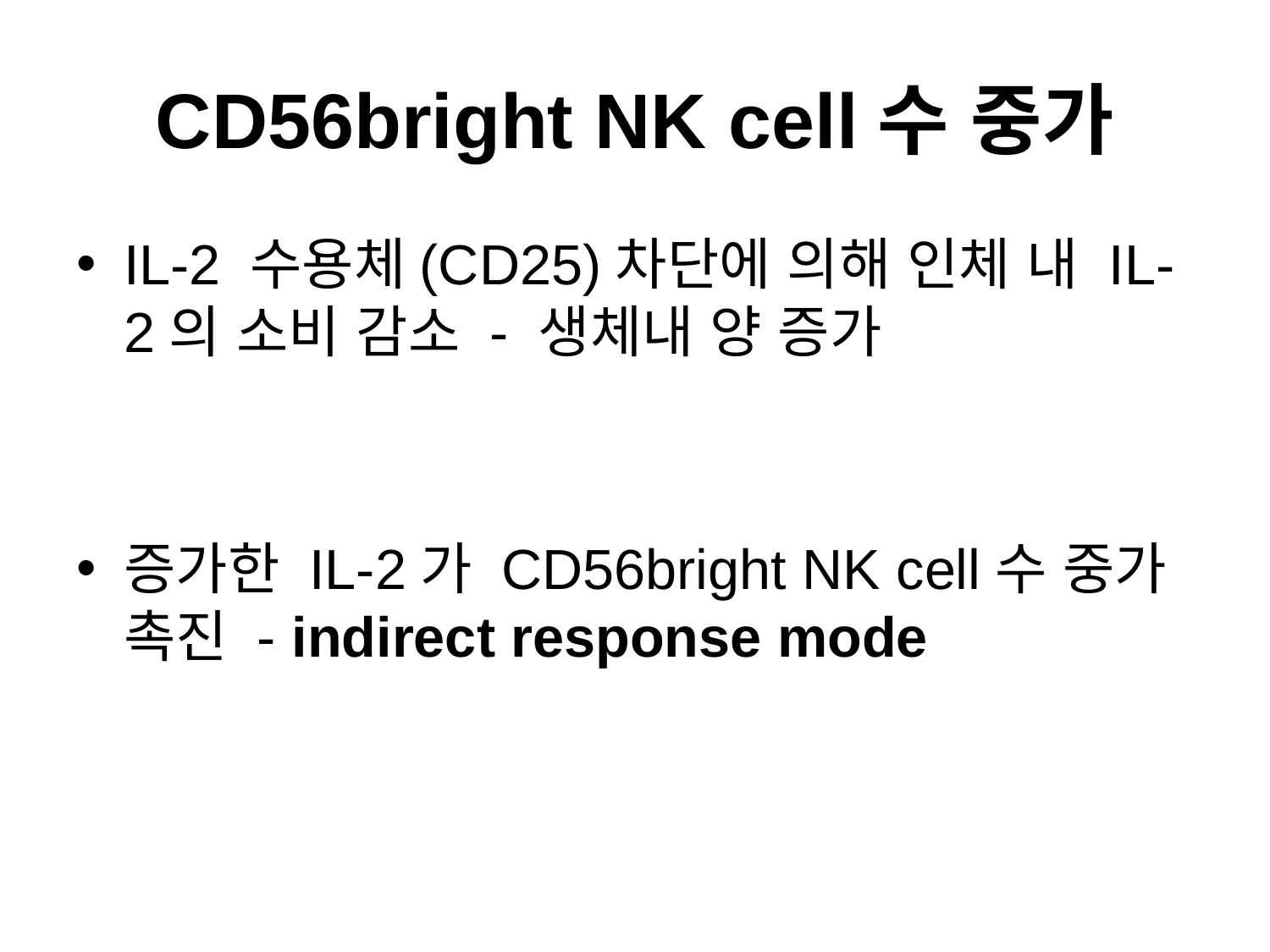

# CD56bright NK cell수 중가
IL-2 수용체(CD25)차단에 의해 인체 내 IL-2의 소비 감소 - 생체내 양 증가

증가한 IL-2가 CD56bright NK cell수 중가 촉진 - indirect response mode